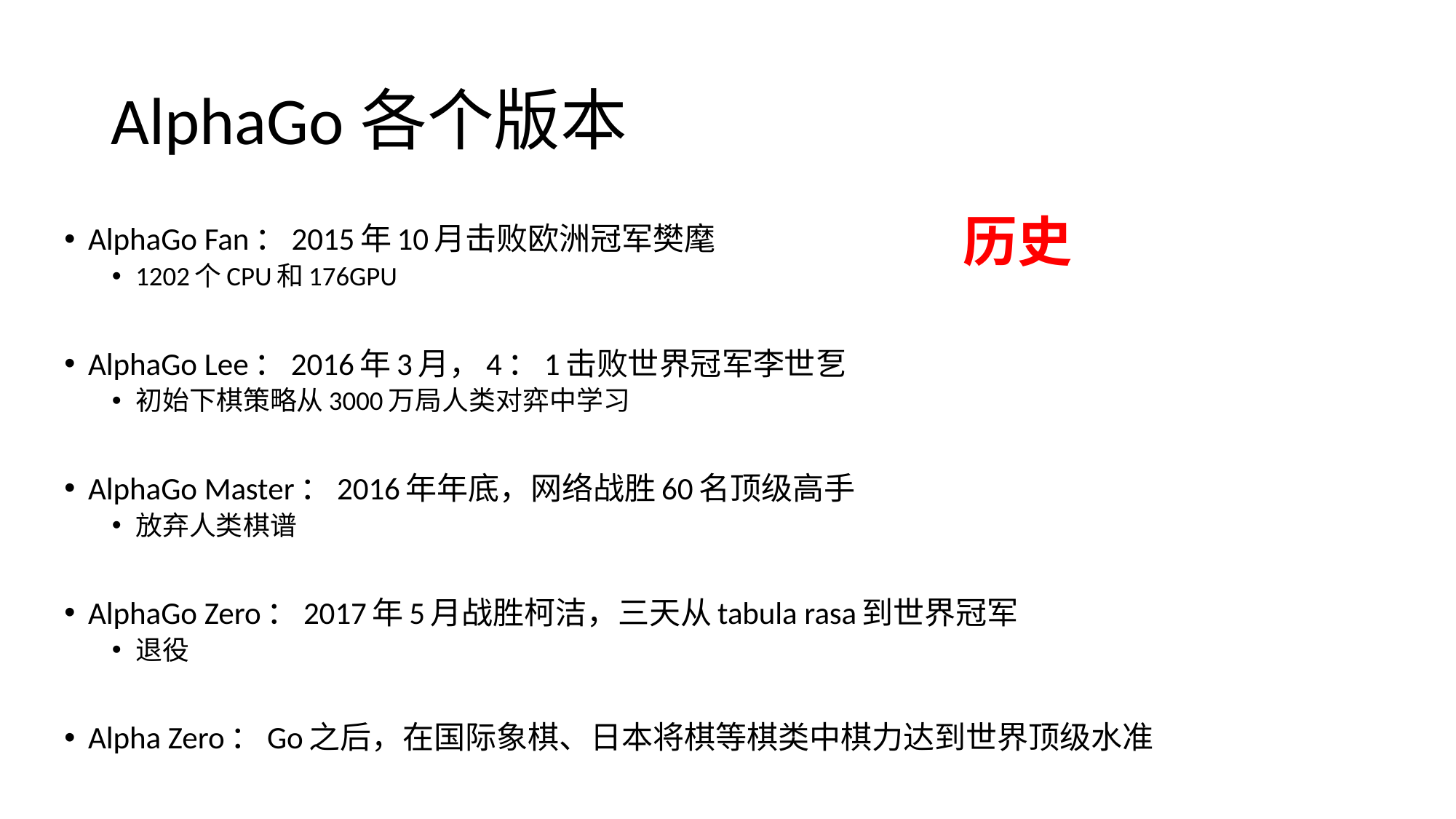

# AlphaGo各个版本
历史
AlphaGo Fan：2015年10月击败欧洲冠军樊麾
1202个CPU和176GPU

AlphaGo Lee：2016年3月，4：1击败世界冠军李世乭
初始下棋策略从3000万局人类对弈中学习

AlphaGo Master：2016年年底，网络战胜60名顶级高手
放弃人类棋谱

AlphaGo Zero：2017年5月战胜柯洁，三天从tabula rasa到世界冠军
退役

Alpha Zero：Go之后，在国际象棋、日本将棋等棋类中棋力达到世界顶级水准